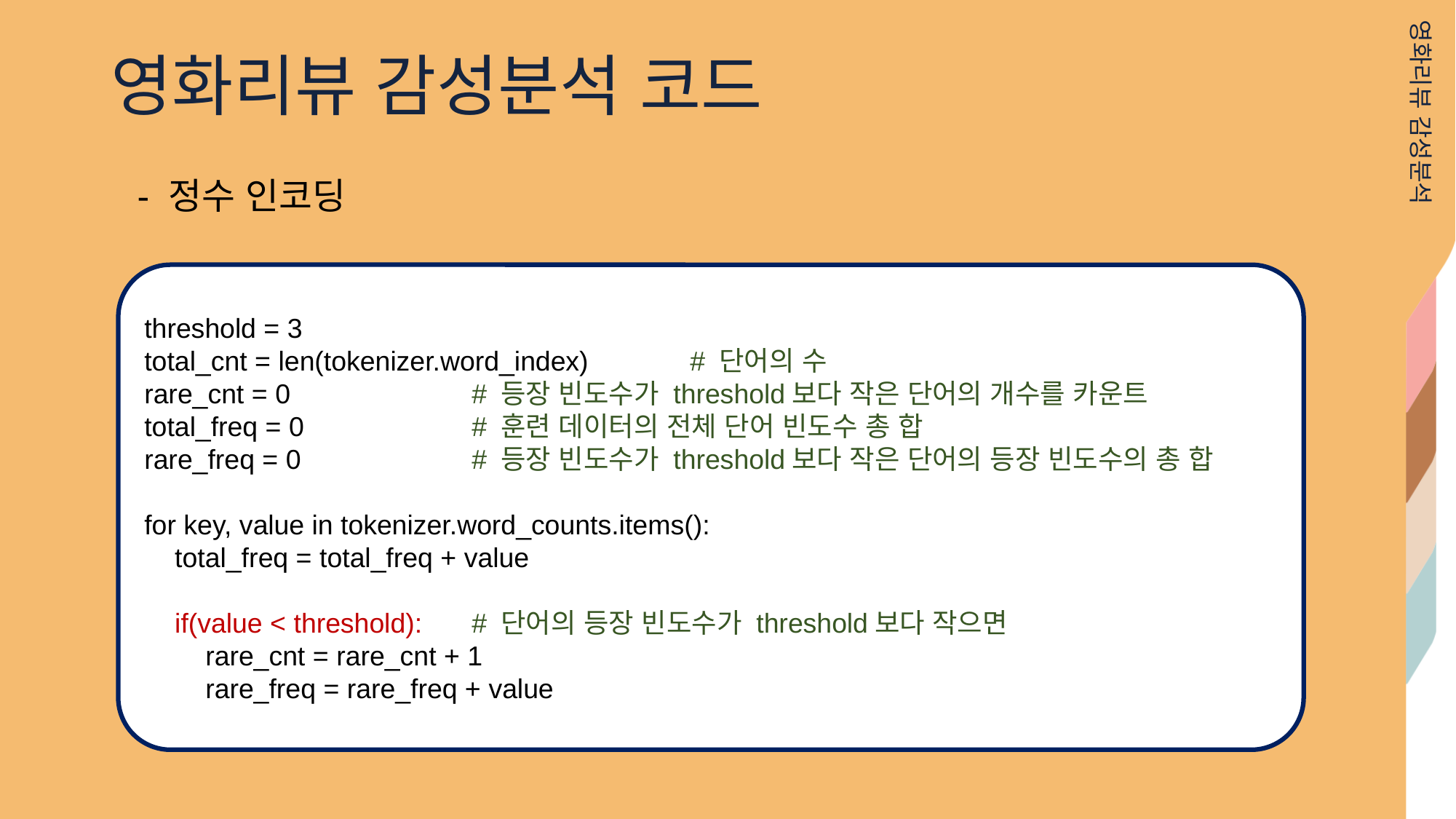

영화리뷰 감성분석 코드
영화리뷰 감성분석
- 정수 인코딩
threshold = 3
total_cnt = len(tokenizer.word_index)  	# 단어의 수
rare_cnt = 0 		# 등장 빈도수가 threshold보다 작은 단어의 개수를 카운트
total_freq = 0 		# 훈련 데이터의 전체 단어 빈도수 총 합
rare_freq = 0 		# 등장 빈도수가 threshold보다 작은 단어의 등장 빈도수의 총 합

for key, value in tokenizer.word_counts.items():
    total_freq = total_freq + value

    if(value < threshold): 	# 단어의 등장 빈도수가 threshold보다 작으면
        rare_cnt = rare_cnt + 1
        rare_freq = rare_freq + value